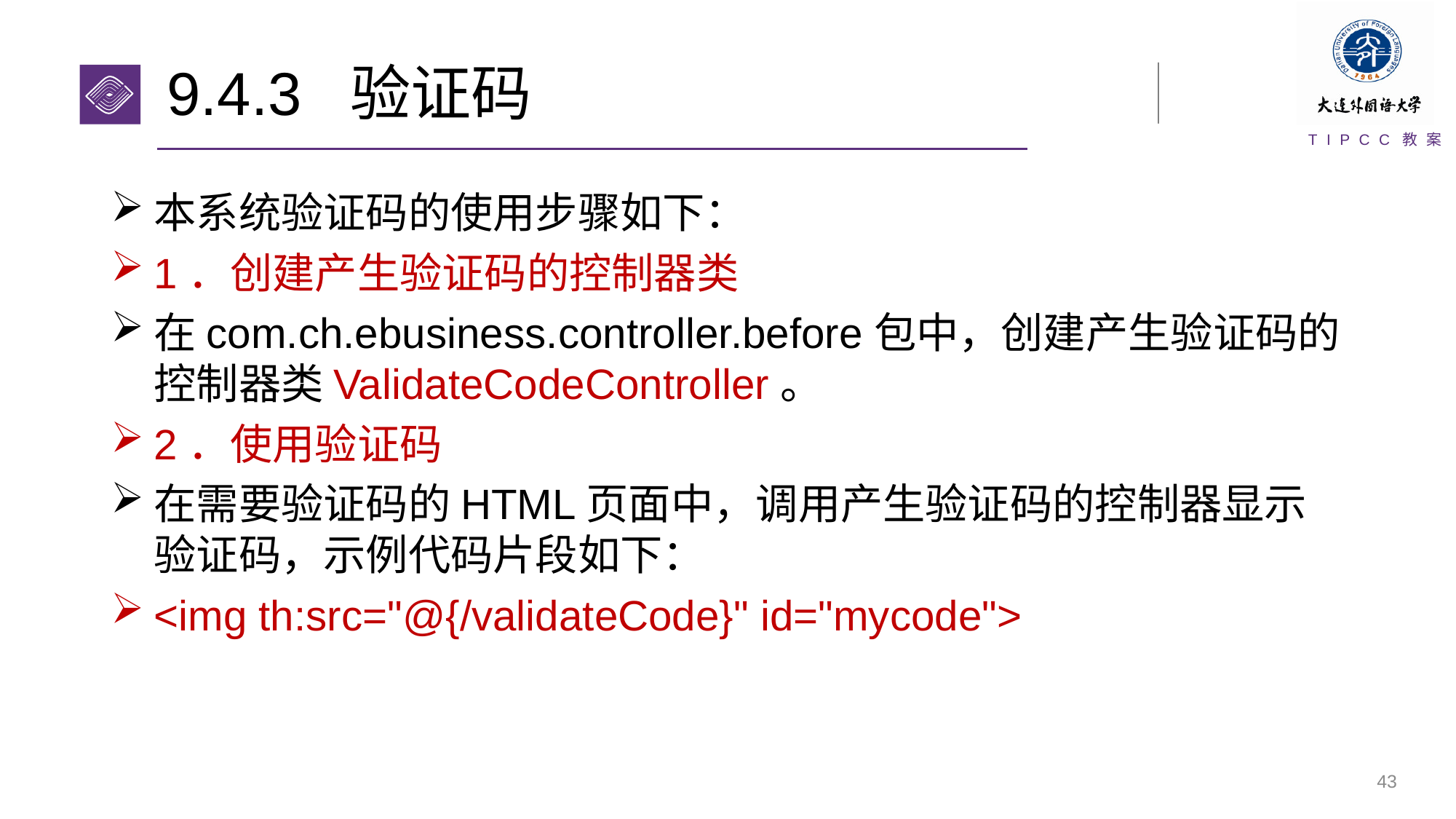

# 9.4.3  验证码
本系统验证码的使用步骤如下：
1．创建产生验证码的控制器类
在com.ch.ebusiness.controller.before包中，创建产生验证码的控制器类ValidateCodeController。
2．使用验证码
在需要验证码的HTML页面中，调用产生验证码的控制器显示验证码，示例代码片段如下：
<img th:src="@{/validateCode}" id="mycode">

43